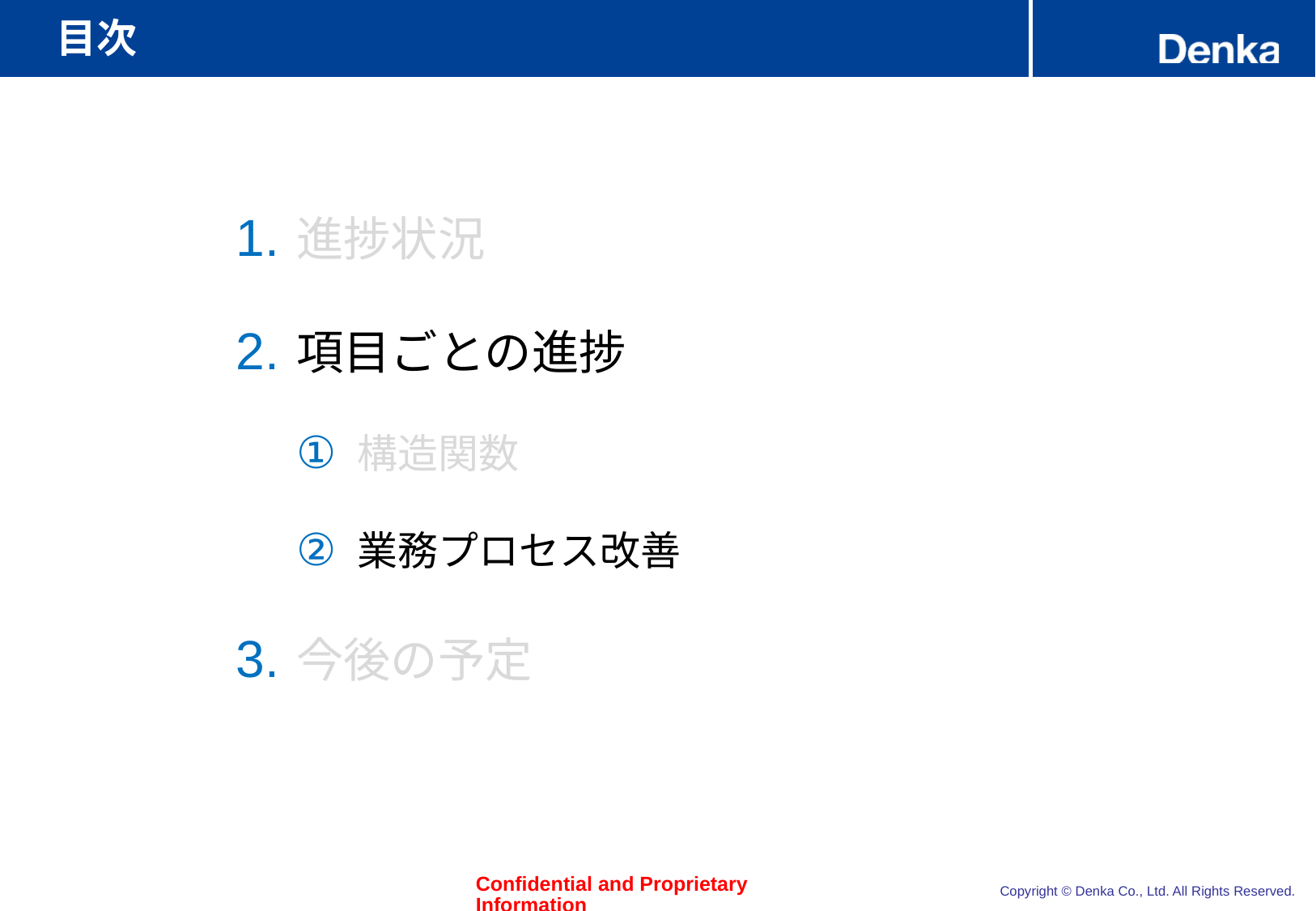

# 目次
進捗状況
項目ごとの進捗
構造関数
業務プロセス改善
今後の予定